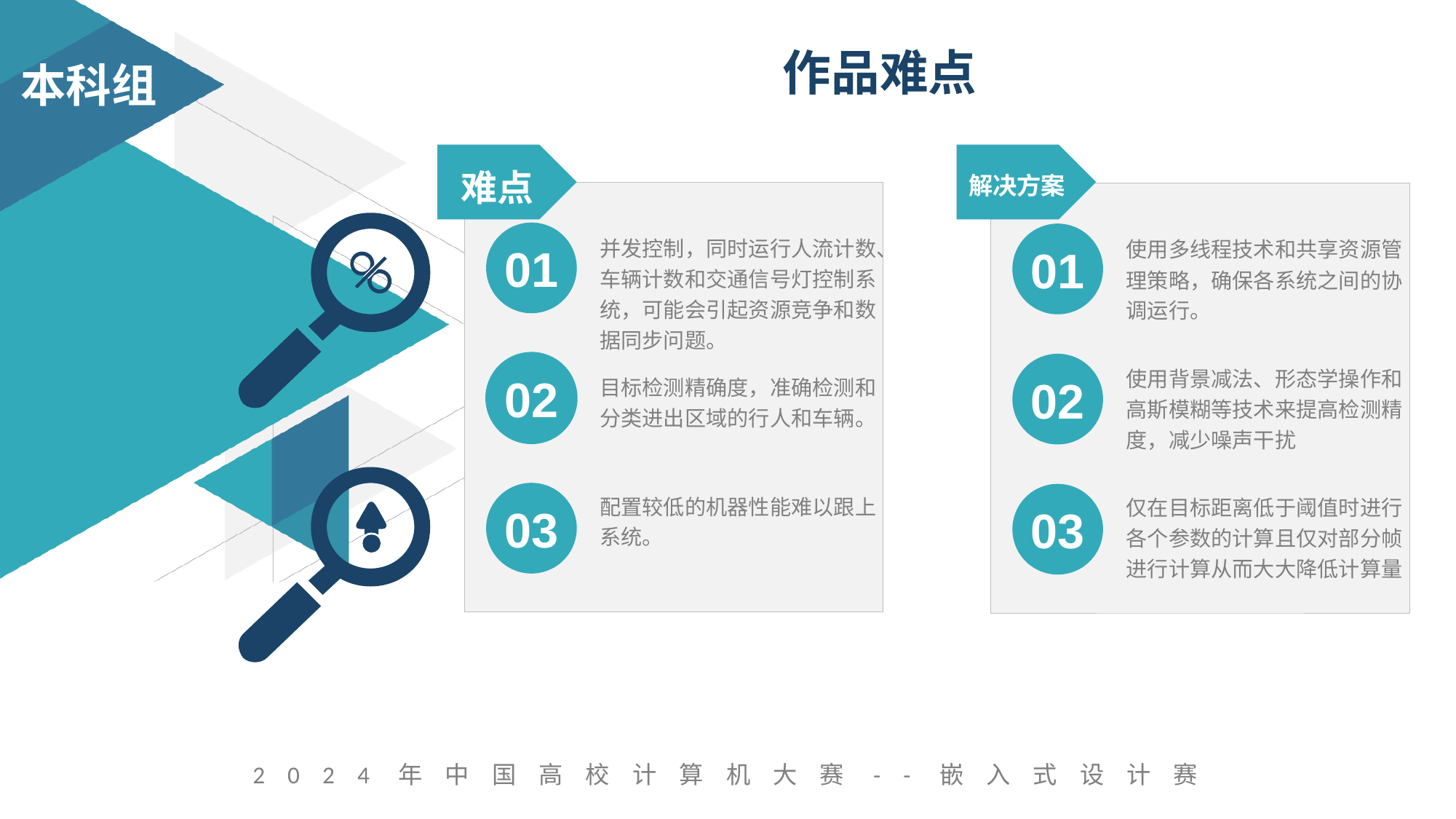

作品难点
解决方案
难点

01
并发控制，同时运行人流计数、车辆计数和交通信号灯控制系统，可能会引起资源竞争和数据同步问题。

02
目标检测精确度，准确检测和分类进出区域的行人和车辆。
03
配置较低的机器性能难以跟上系统。

01
使用多线程技术和共享资源管理策略，确保各系统之间的协调运行。
02
使用背景减法、形态学操作和高斯模糊等技术来提高检测精度，减少噪声干扰

03
仅在目标距离低于阈值时进行各个参数的计算且仅对部分帧进行计算从而大大降低计算量